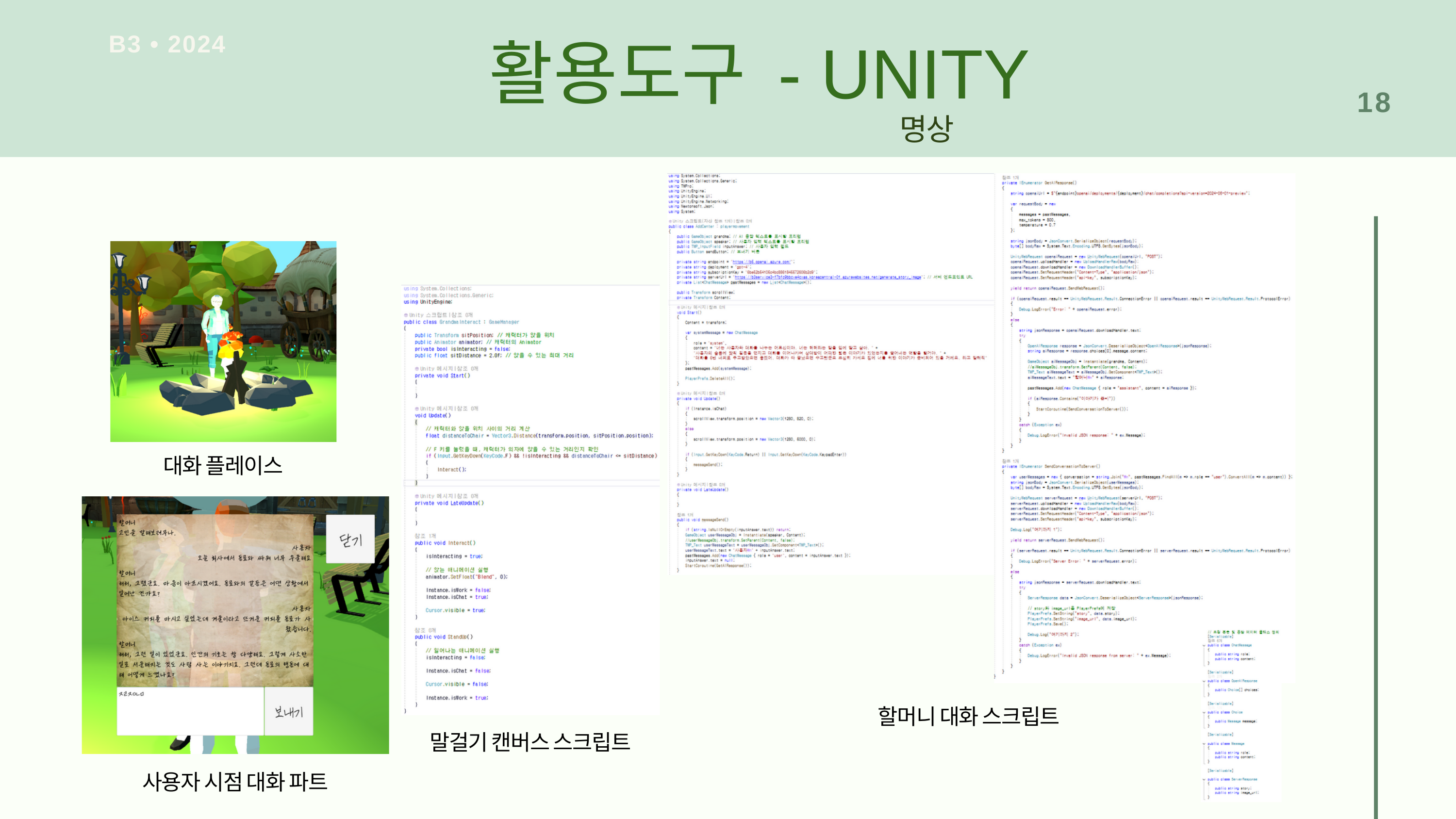

활용도구 - UNITY
B3 • 2024
18

명상

대화 플레이스

할머니 대화 스크립트
말걸기 캔버스 스크립트
사용자 시점 대화 파트